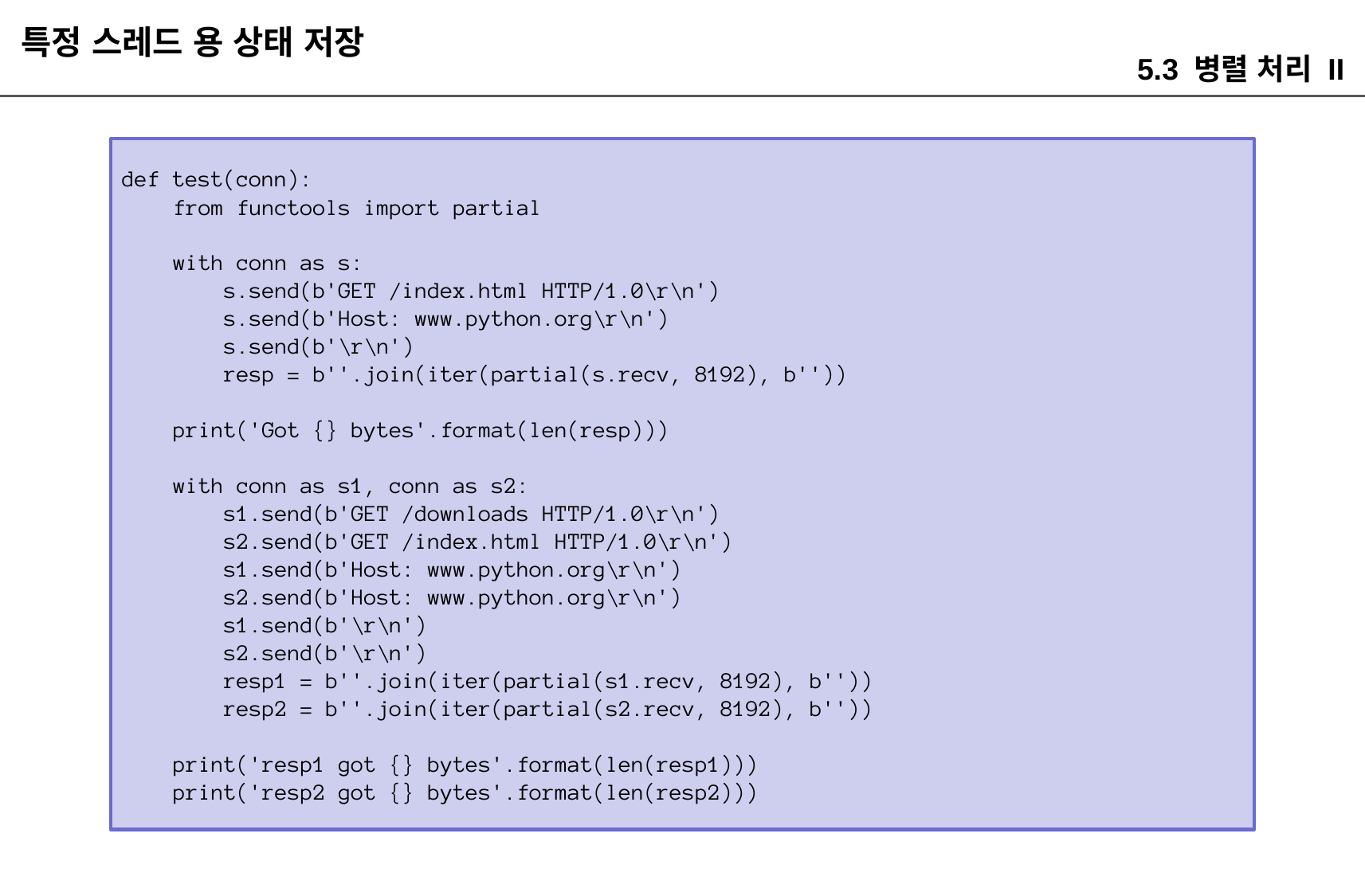

특정 스레드 용 상태 저장
5.3 병렬 처리 II
def test(conn):
    from functools import partial

    with conn as s:
        s.send(b'GET /index.html HTTP/1.0\r\n')
        s.send(b'Host: www.python.org\r\n')
        s.send(b'\r\n')
        resp = b''.join(iter(partial(s.recv, 8192), b''))

    print('Got {} bytes'.format(len(resp)))

    with conn as s1, conn as s2:
        s1.send(b'GET /downloads HTTP/1.0\r\n')
        s2.send(b'GET /index.html HTTP/1.0\r\n')
        s1.send(b'Host: www.python.org\r\n')
        s2.send(b'Host: www.python.org\r\n')
        s1.send(b'\r\n')
        s2.send(b'\r\n')
        resp1 = b''.join(iter(partial(s1.recv, 8192), b''))
        resp2 = b''.join(iter(partial(s2.recv, 8192), b''))

    print('resp1 got {} bytes'.format(len(resp1)))
    print('resp2 got {} bytes'.format(len(resp2)))